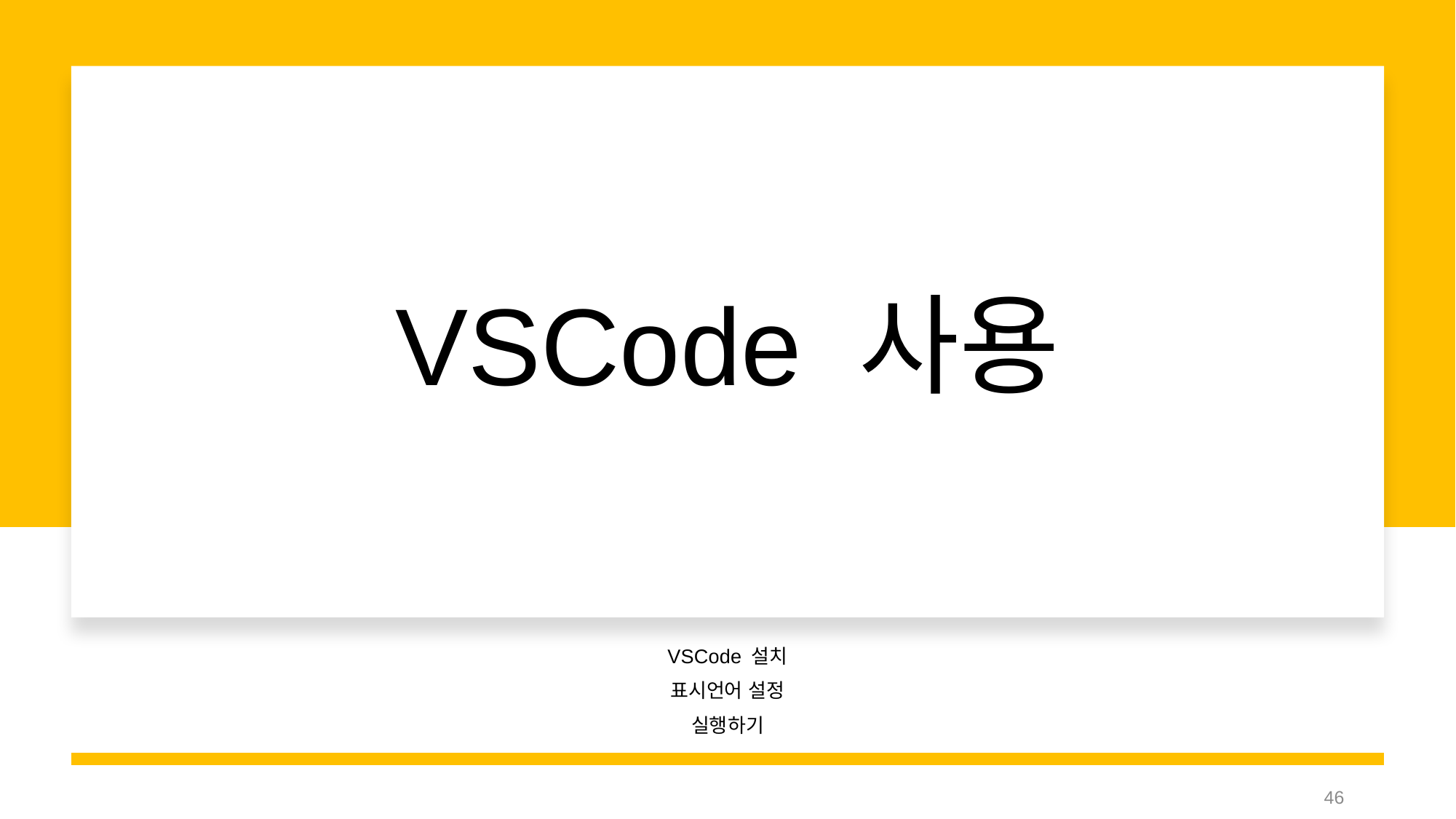

# VSCode 사용
VSCode 설치
표시언어 설정
실행하기

46